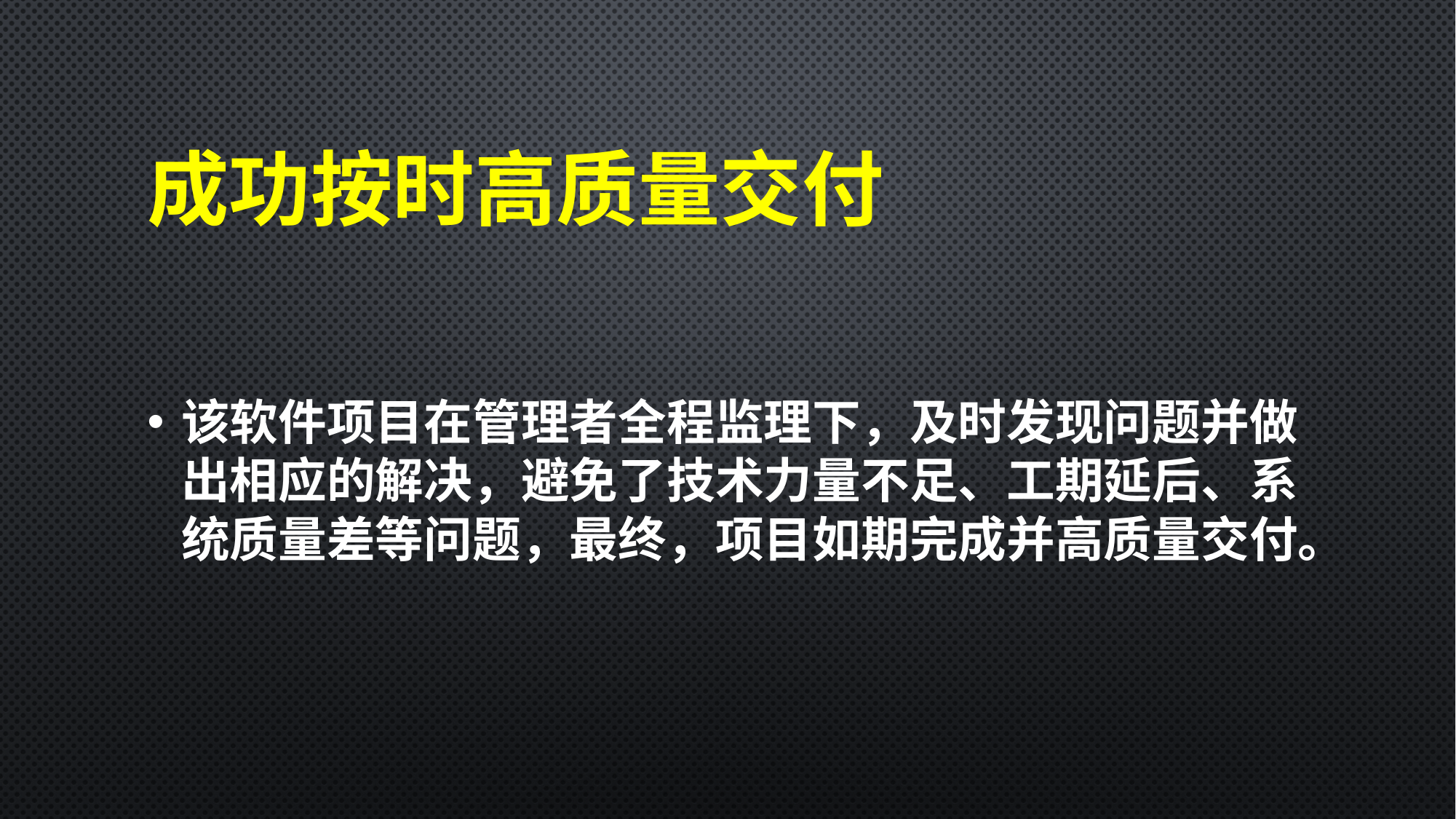

# 成功按时高质量交付
该软件项目在管理者全程监理下，及时发现问题并做出相应的解决，避免了技术力量不足、工期延后、系统质量差等问题，最终，项目如期完成并高质量交付。